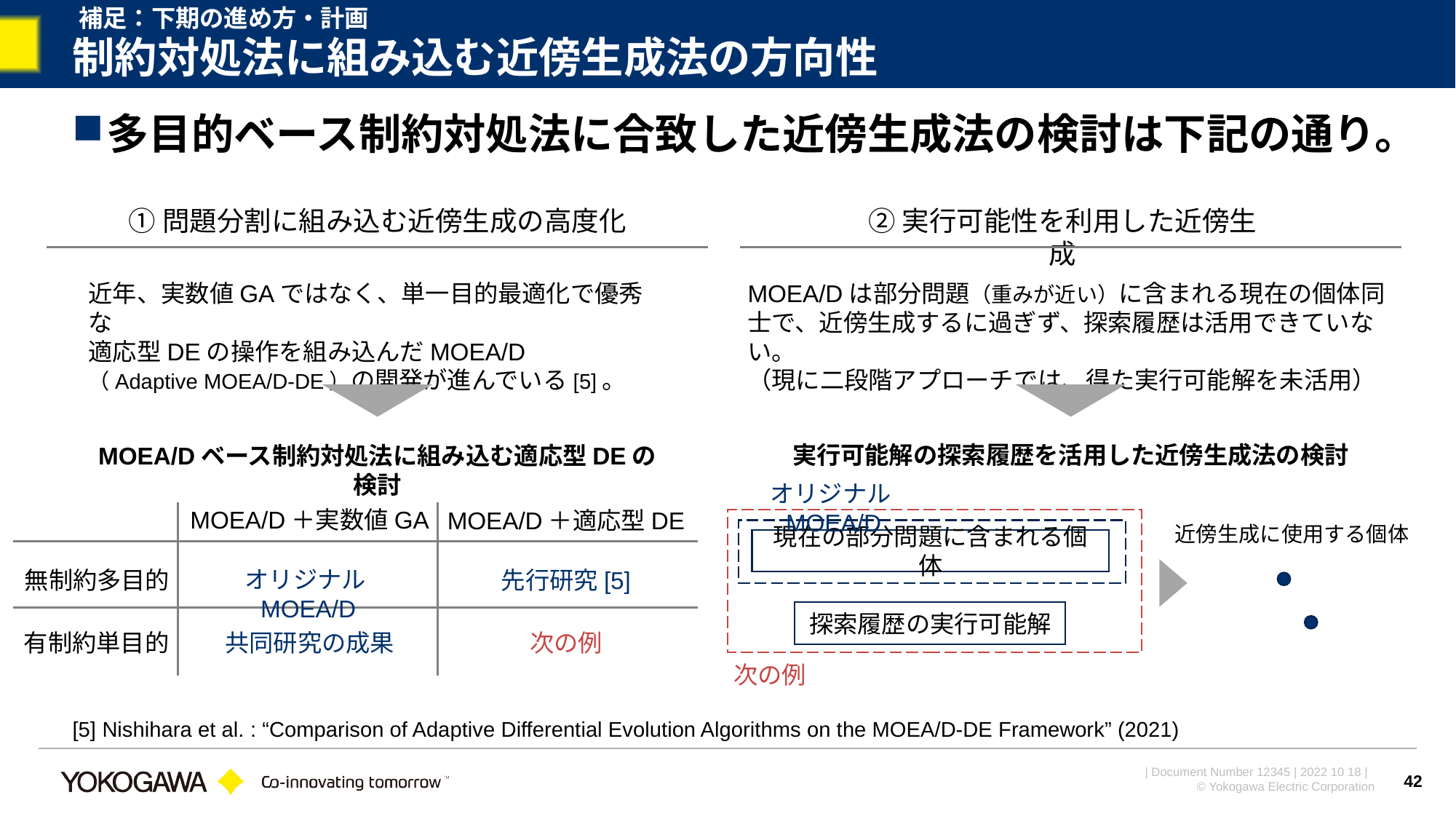

補足：下期の進め方・計画
制約対処法に組み込む近傍生成法の方向性
多目的ベース制約対処法に合致した近傍生成法の検討は下記の通り。
①問題分割に組み込む近傍生成の高度化
②実行可能性を利用した近傍生成
近年、実数値GAではなく、単一目的最適化で優秀な
適応型DEの操作を組み込んだMOEA/D
（Adaptive MOEA/D-DE）の開発が進んでいる[5]。
MOEA/Dは部分問題（重みが近い）に含まれる現在の個体同士で、近傍生成するに過ぎず、探索履歴は活用できていない。
（現に二段階アプローチでは、得た実行可能解を未活用）

実行可能解の探索履歴を活用した近傍生成法の検討
MOEA/Dベース制約対処法に組み込む適応型DEの検討
オリジナルMOEA/D
MOEA/D＋実数値GA
MOEA/D＋適応型DE

近傍生成に使用する個体

現在の部分問題に含まれる個体
オリジナルMOEA/D
先行研究[5]
無制約多目的

探索履歴の実行可能解

有制約単目的
共同研究の成果
次の例
次の例
[5] Nishihara et al. : “Comparison of Adaptive Differential Evolution Algorithms on the MOEA/D-DE Framework” (2021)
42